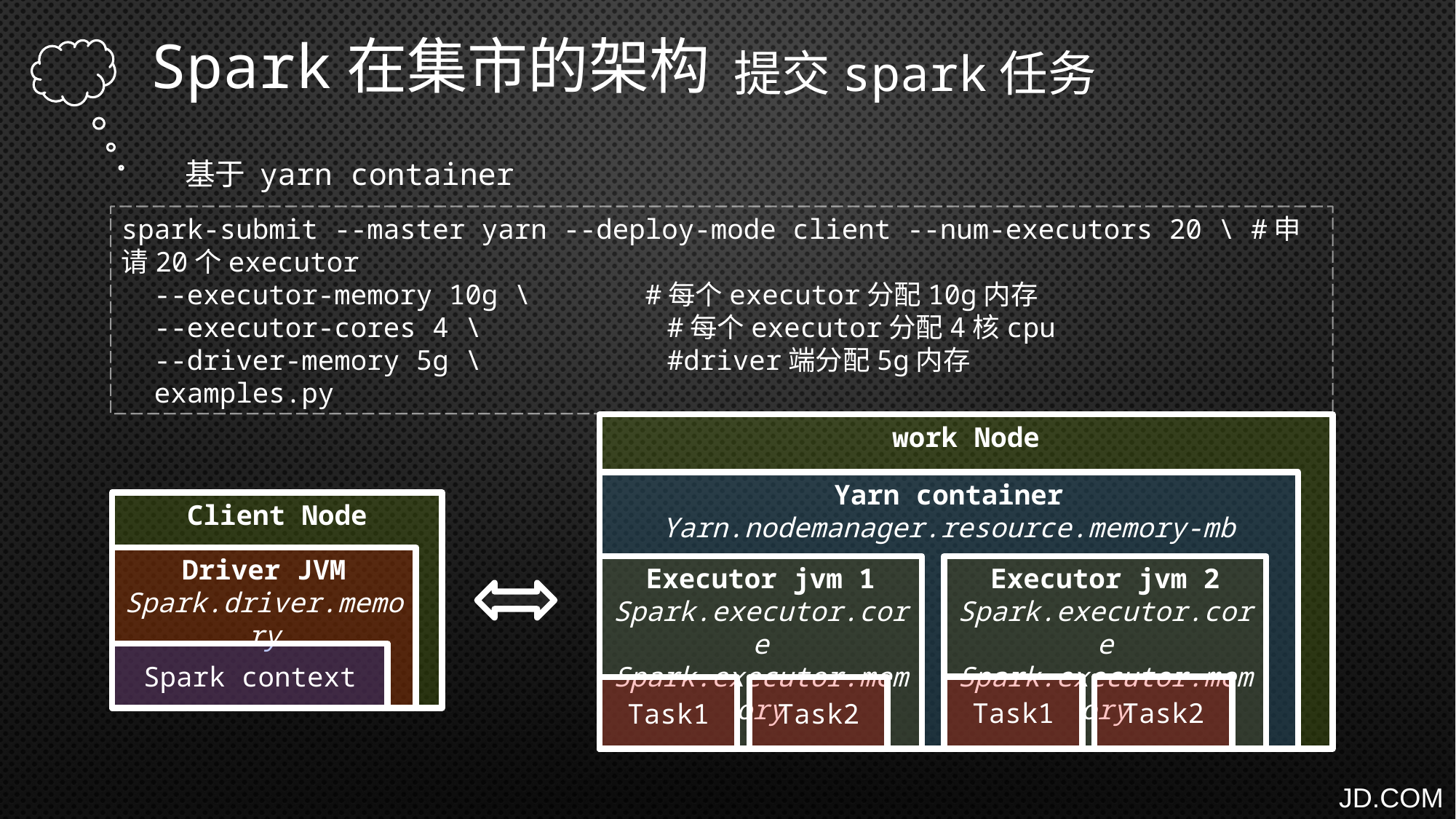

Spark在集市的架构
提交spark任务

基于 yarn container
spark-submit --master yarn --deploy-mode client --num-executors 20 \ #申请20个executor
  --executor-memory 10g \       #每个executor分配10g内存
  --executor-cores 4 \		#每个executor分配4核cpu
  --driver-memory 5g \		#driver端分配5g内存
  examples.py
work Node
Yarn container
Yarn.nodemanager.resource.memory-mb
Client Node
Driver JVM
Spark.driver.memory

Executor jvm 1
Spark.executor.core
Spark.executor.memory
Executor jvm 2
Spark.executor.core
Spark.executor.memory

Spark context
Task2
Task1
Task2
Task1
JD.COM